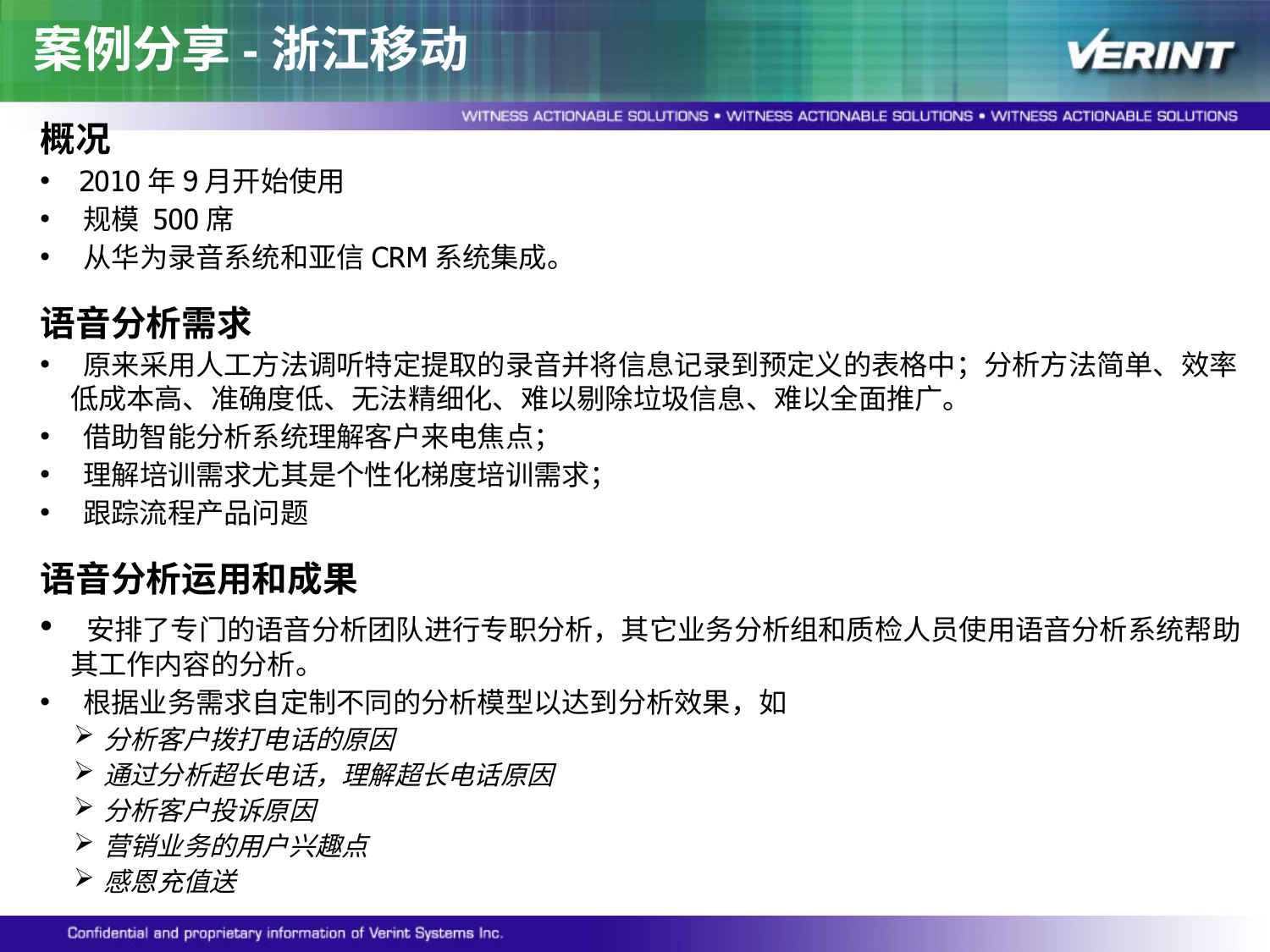

案例分享-浙江移动
概况
 2010年9月开始使用
 规模 500席
 从华为录音系统和亚信CRM系统集成。

语音分析需求
 原来采用人工方法调听特定提取的录音并将信息记录到预定义的表格中；分析方法简单、效率低成本高、准确度低、无法精细化、难以剔除垃圾信息、难以全面推广。
 借助智能分析系统理解客户来电焦点；
 理解培训需求尤其是个性化梯度培训需求；
 跟踪流程产品问题

语音分析运用和成果
 安排了专门的语音分析团队进行专职分析，其它业务分析组和质检人员使用语音分析系统帮助其工作内容的分析。
 根据业务需求自定制不同的分析模型以达到分析效果，如
分析客户拨打电话的原因
通过分析超长电话，理解超长电话原因
分析客户投诉原因
营销业务的用户兴趣点
感恩充值送